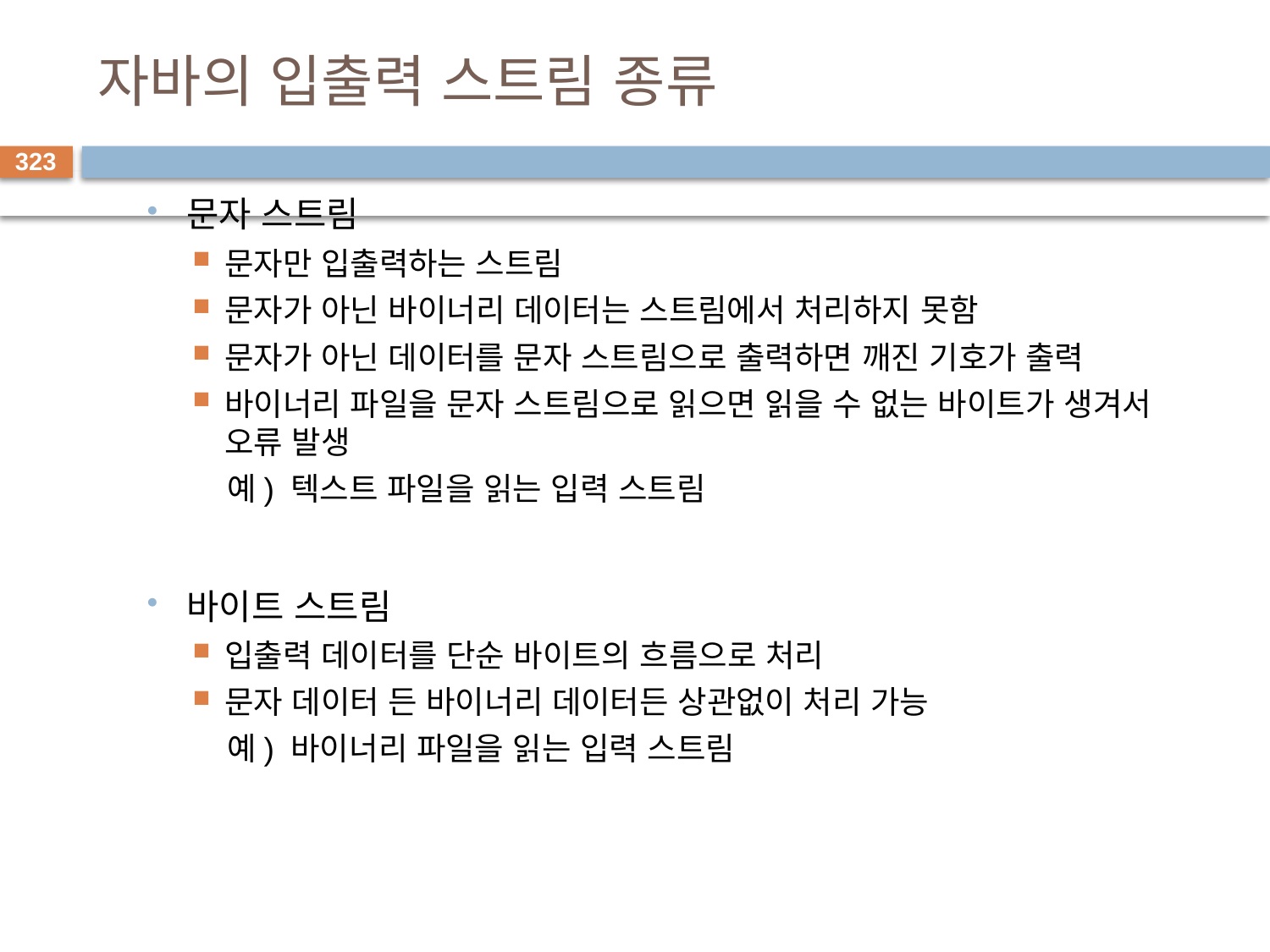

# 자바의 입출력 스트림 종류
323
문자 스트림
문자만 입출력하는 스트림
문자가 아닌 바이너리 데이터는 스트림에서 처리하지 못함
문자가 아닌 데이터를 문자 스트림으로 출력하면 깨진 기호가 출력
바이너리 파일을 문자 스트림으로 읽으면 읽을 수 없는 바이트가 생겨서 오류 발생
   예) 텍스트 파일을 읽는 입력 스트림

바이트 스트림
입출력 데이터를 단순 바이트의 흐름으로 처리
문자 데이터 든 바이너리 데이터든 상관없이 처리 가능
   예) 바이너리 파일을 읽는 입력 스트림